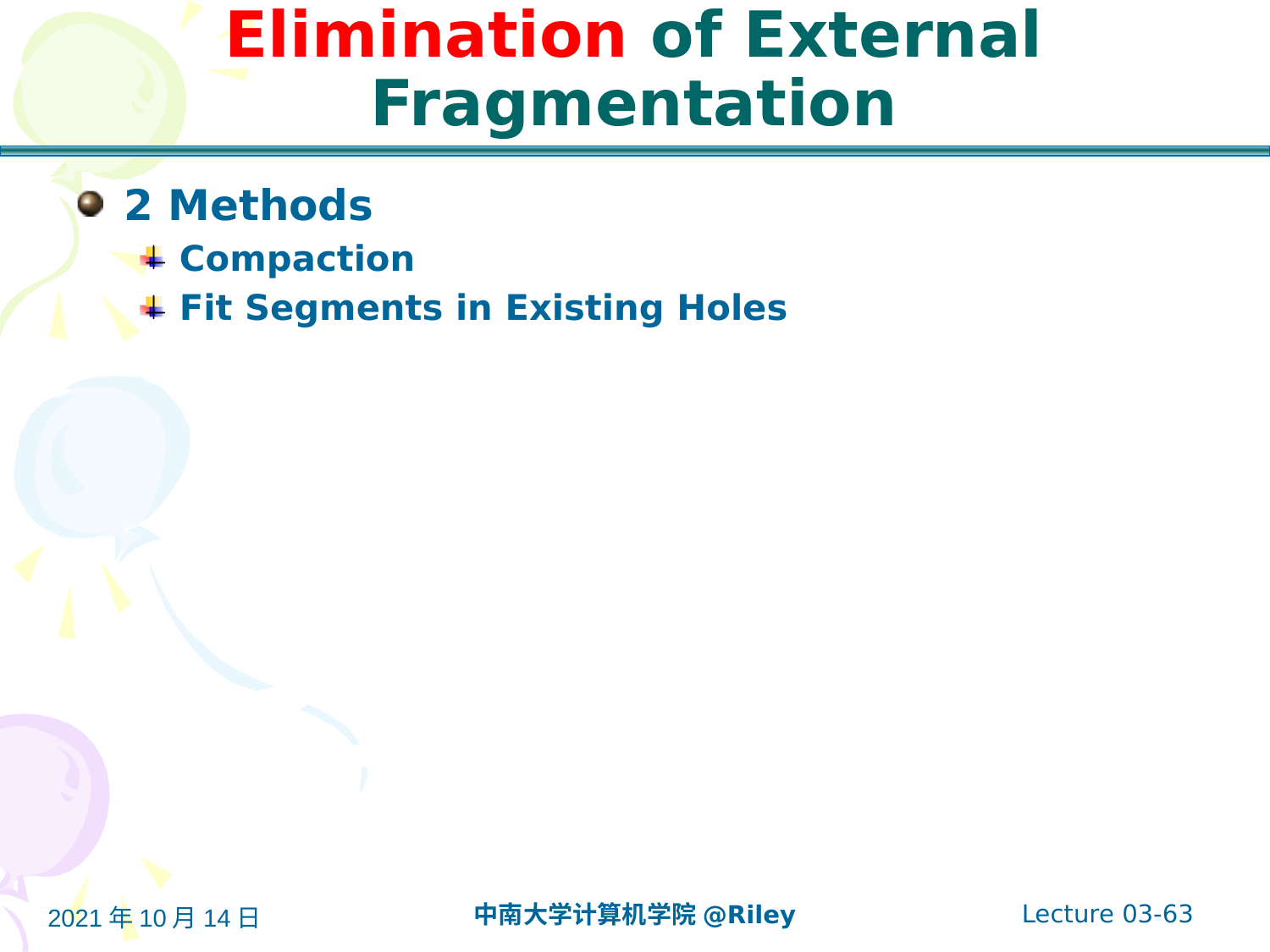

# Elimination of External Fragmentation
2 Methods
Compaction
Fit Segments in Existing Holes
Lecture 03-63
中南大学计算机学院@Riley
2021年10月14日